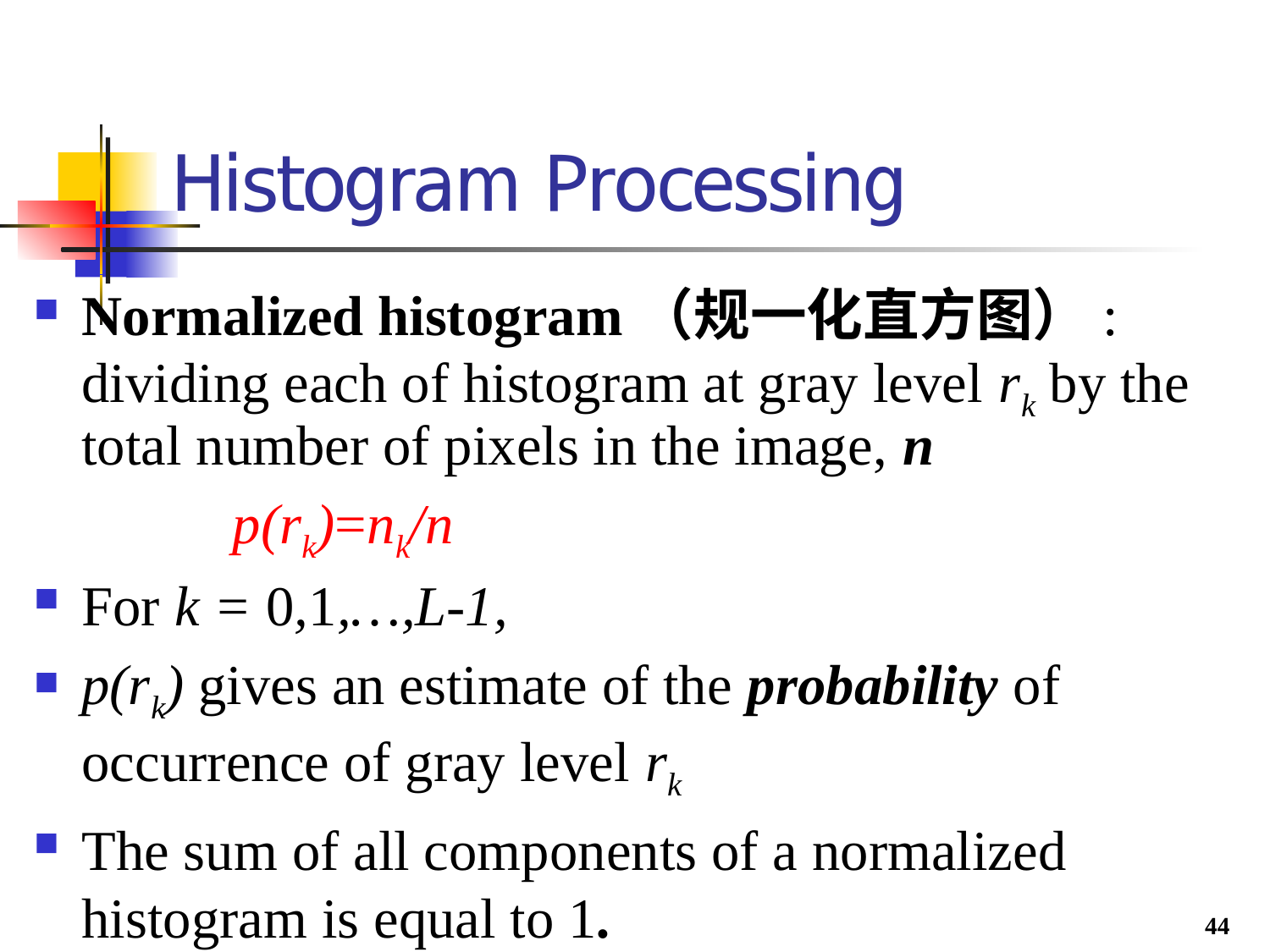

# Histogram Processing
Normalized histogram（规一化直方图）: dividing each of histogram at gray level rk by the total number of pixels in the image, n
              p(rk)=nk/n
For k = 0,1,…,L-1,
p(rk) gives an estimate of the probability of occurrence of gray level rk
The sum of all components of a normalized histogram is equal to 1.
44